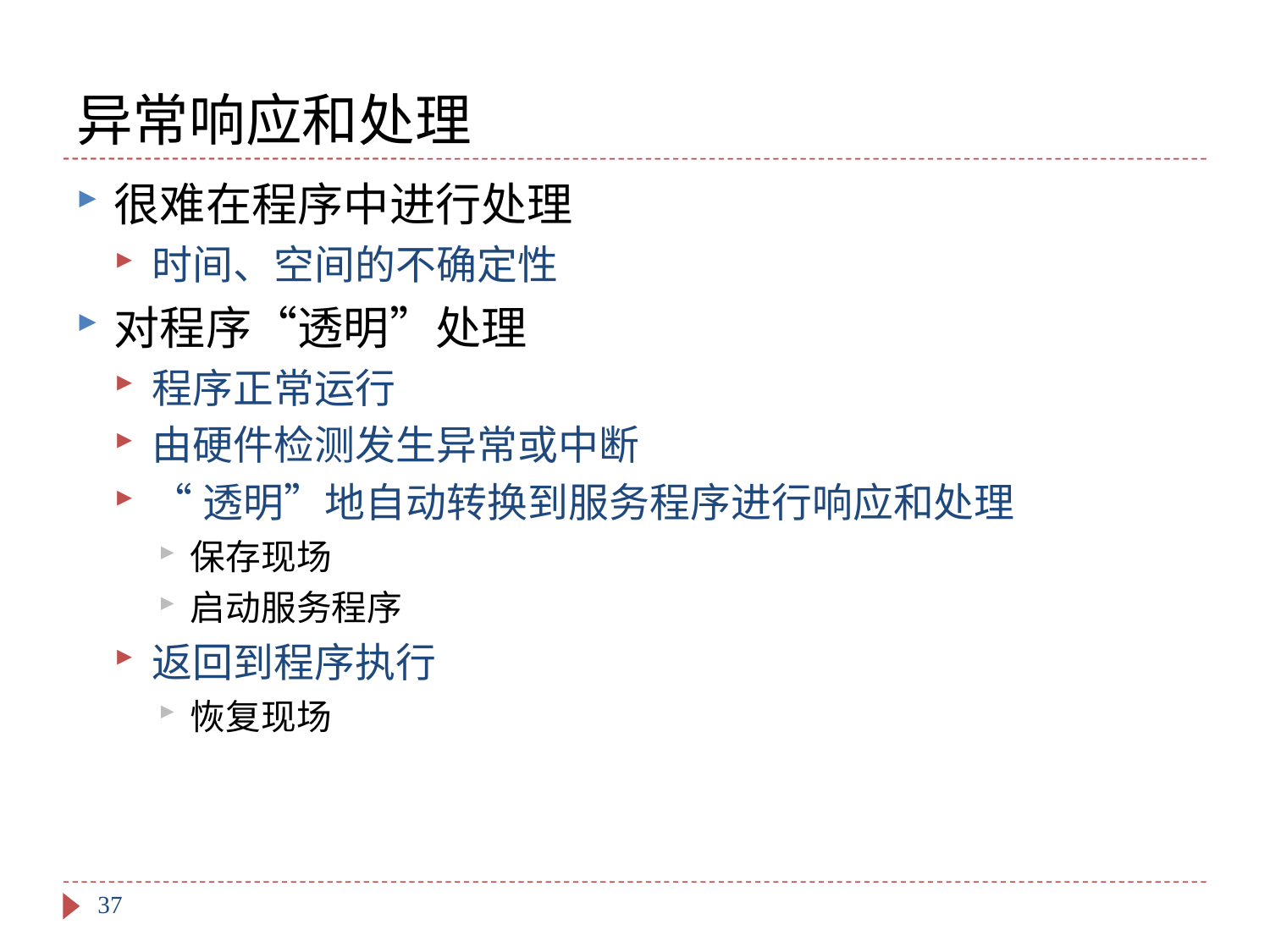

# 异常响应和处理
很难在程序中进行处理
时间、空间的不确定性
对程序“透明”处理
程序正常运行
由硬件检测发生异常或中断
“透明”地自动转换到服务程序进行响应和处理
保存现场
启动服务程序
返回到程序执行
恢复现场

37